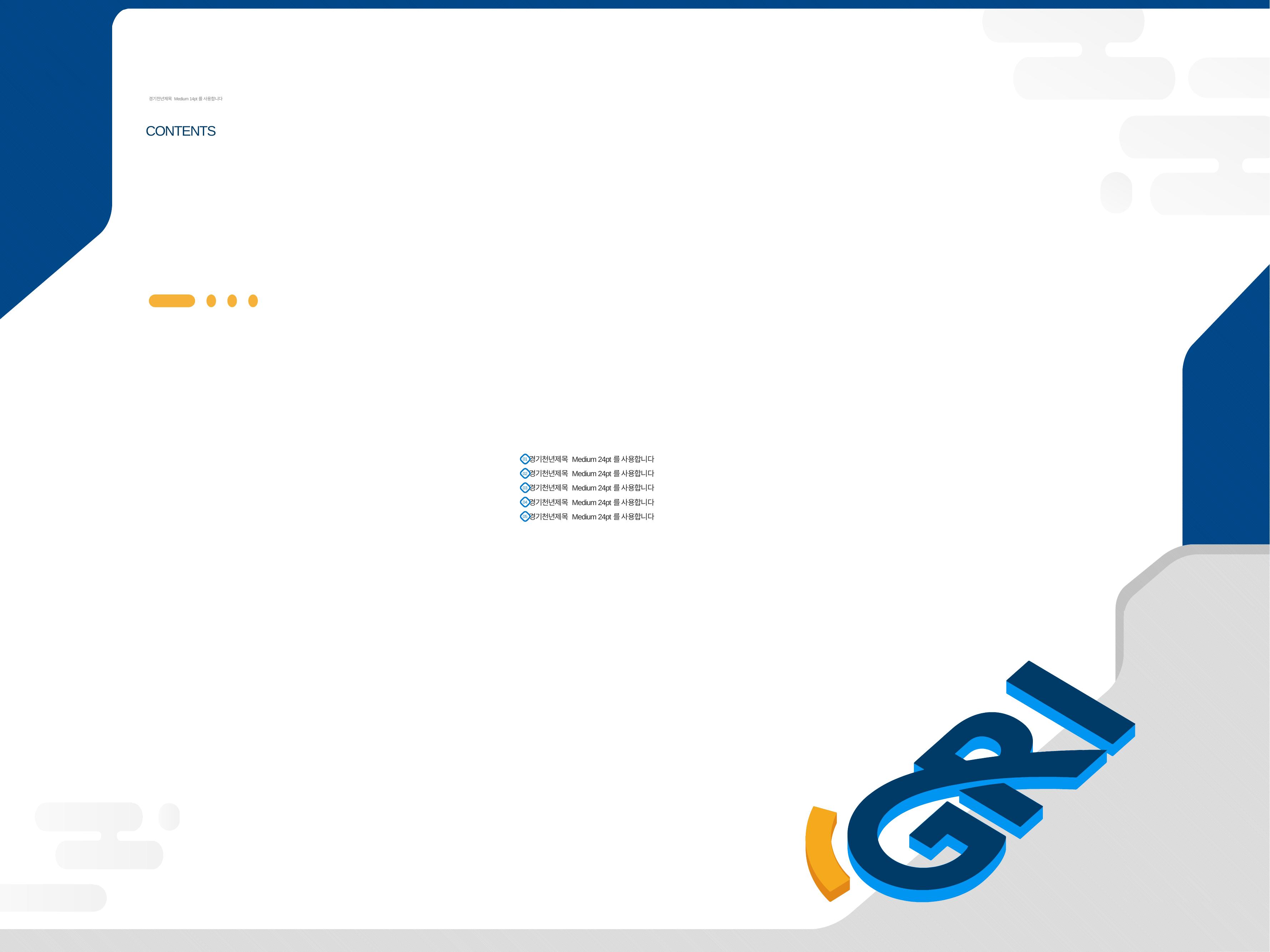

경기천년제목 Medium 24pt를 사용합니다

01
경기천년제목 Medium 24pt를 사용합니다

02
경기천년제목 Medium 24pt를 사용합니다

03
경기천년제목 Medium 24pt를 사용합니다

04
경기천년제목 Medium 24pt를 사용합니다

05